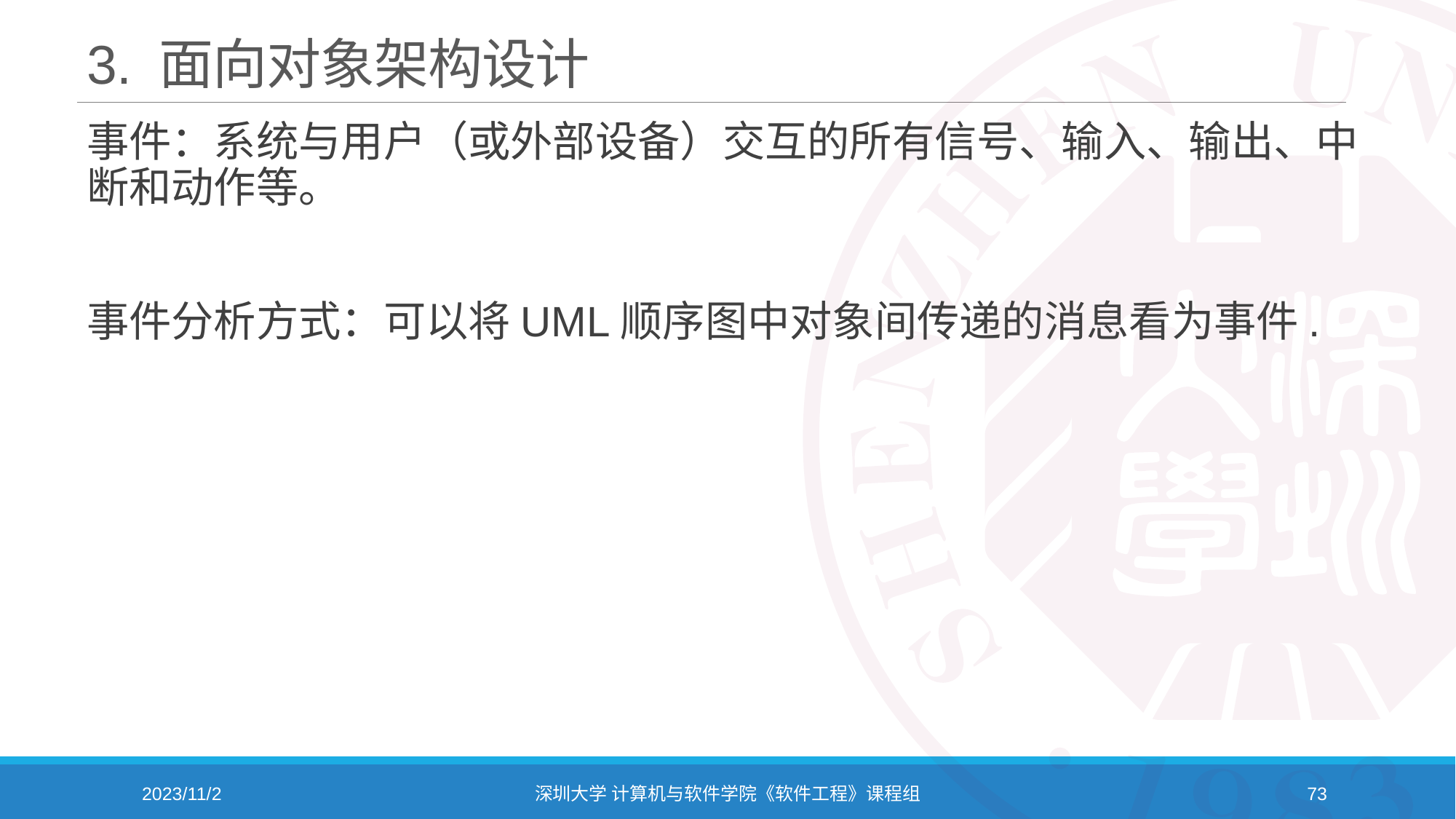

# 3. 面向对象架构设计
事件：系统与用户（或外部设备）交互的所有信号、输入、输出、中断和动作等。

事件分析方式：可以将UML顺序图中对象间传递的消息看为事件.
2023/11/2
深圳大学 计算机与软件学院《软件工程》课程组
73